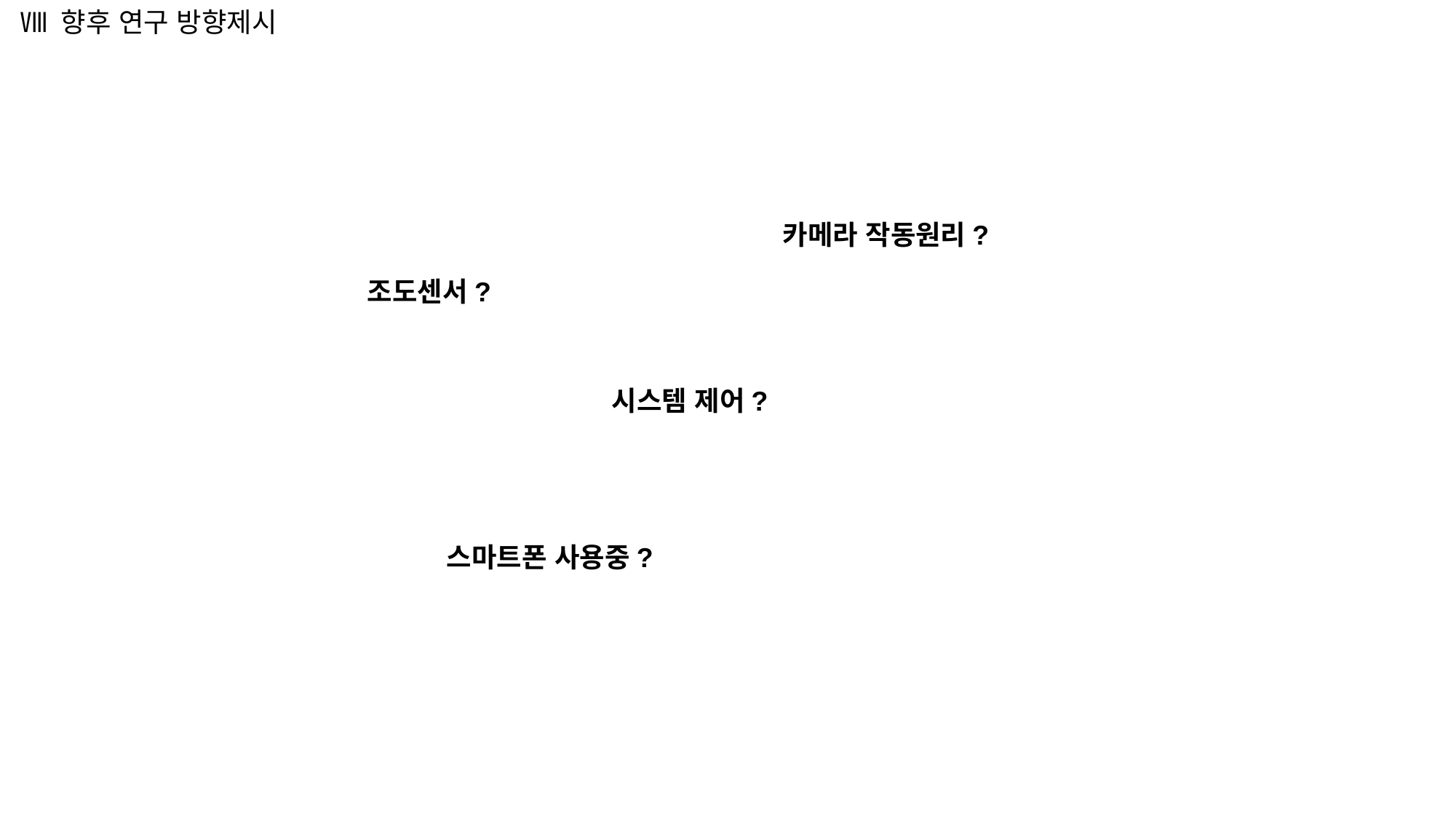

Ⅷ 향후 연구 방향제시
카메라 작동원리?
조도센서?
시스템 제어?
스마트폰 사용중?